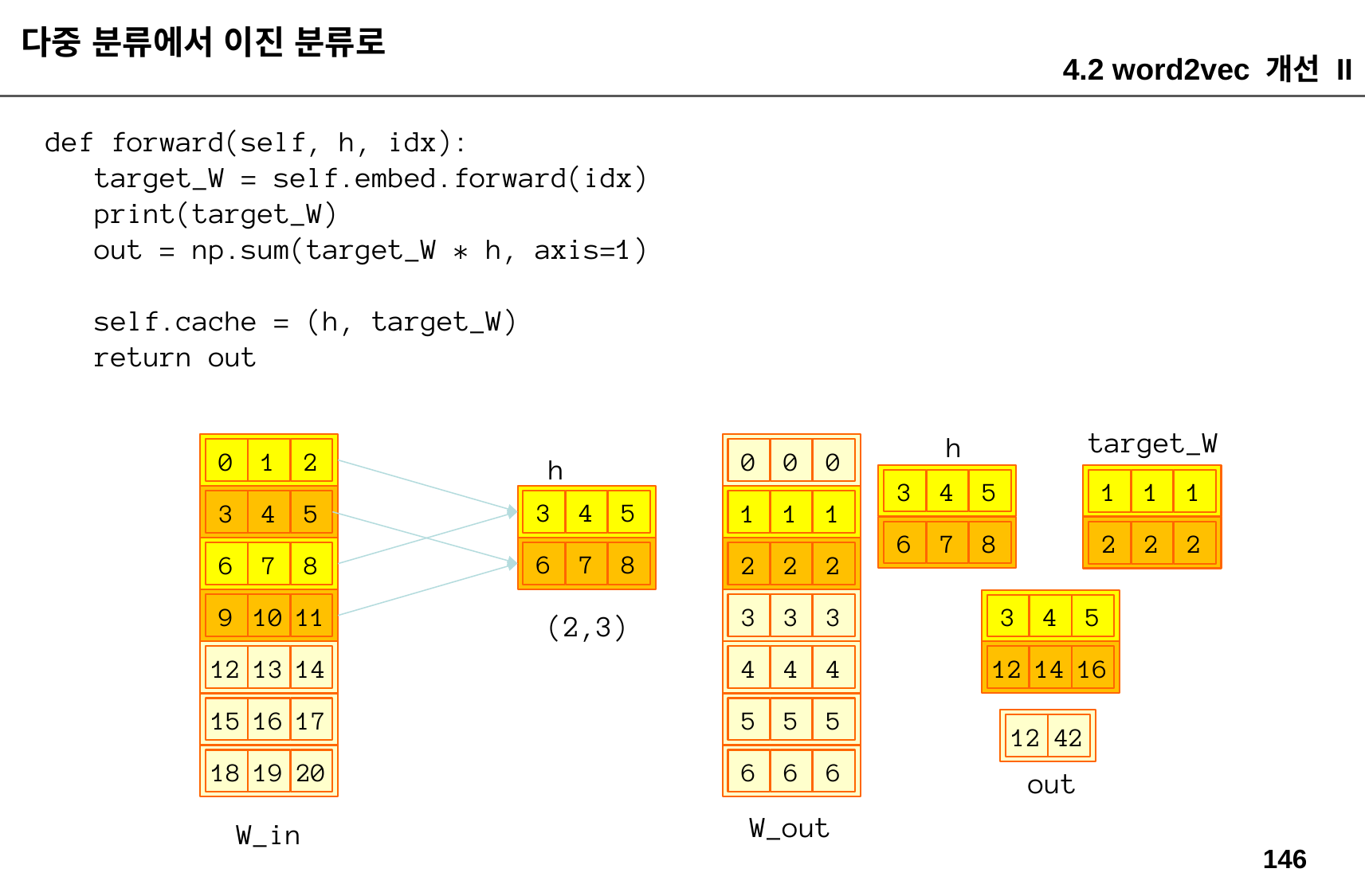

다중 분류에서 이진 분류로
4.2 word2vec 개선 II
 def forward(self, h, idx):
    target_W = self.embed.forward(idx)
    print(target_W)
    out = np.sum(target_W * h, axis=1)

    self.cache = (h, target_W)
    return out
target_W
h

0
1
2
0
0
0
h

3
4
5

1
1
1

3
4
5

3
4
5
1
1
1

6
7
8

2
2
2

6
7
8

6
7
8
2
2
2

3
4
5
9
10
11
3
3
3
(2,3)

12
14
16
12
13
14
4
4
4

15
16
17
5
5
5

12
42

18
19
20
6
6
6
out
W_out
W_in